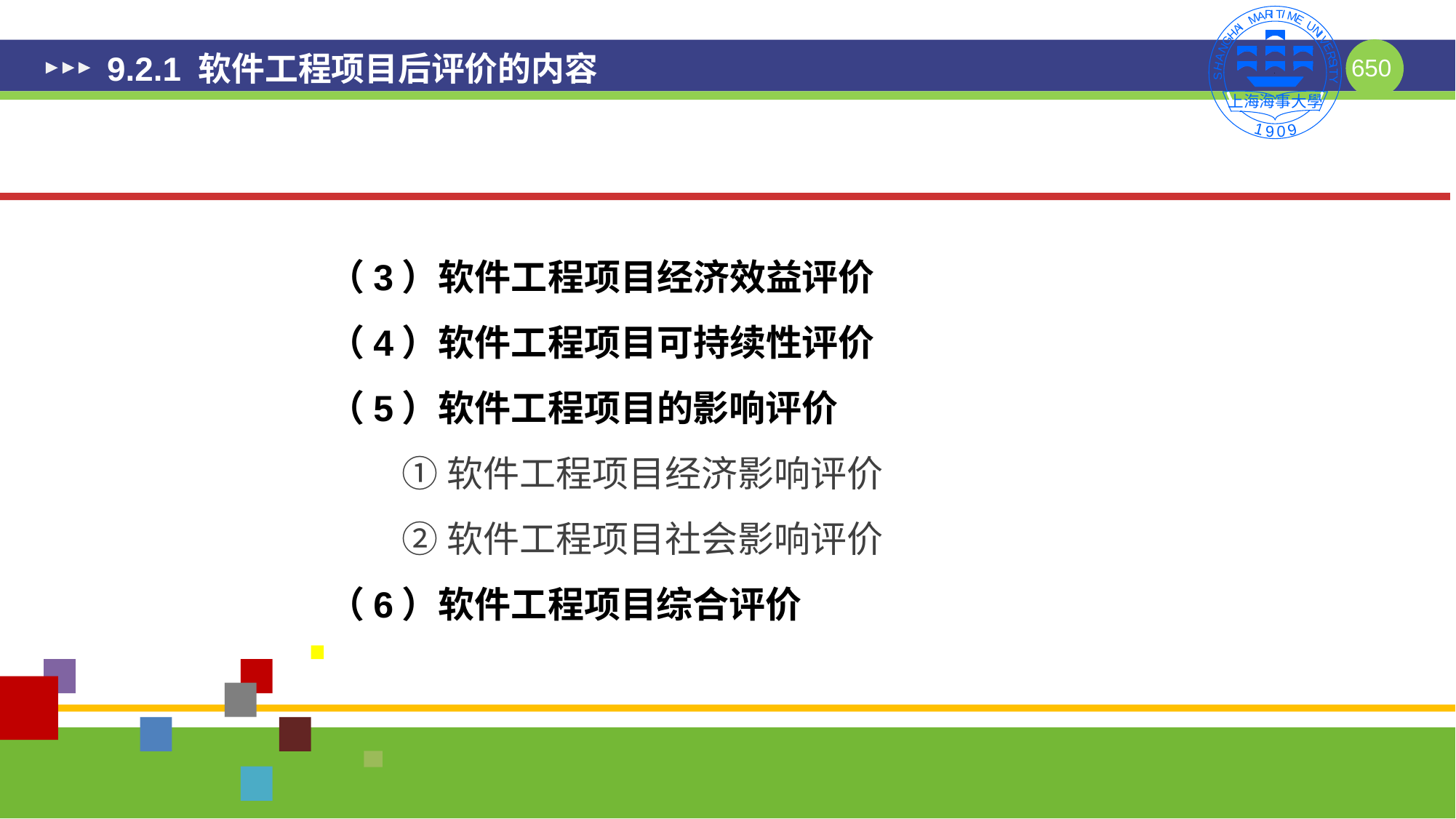

# 9.2.1 软件工程项目后评价的内容

（3）软件工程项目经济效益评价
（4）软件工程项目可持续性评价
（5）软件工程项目的影响评价
         ①软件工程项目经济影响评价
         ②软件工程项目社会影响评价
（6）软件工程项目综合评价

650